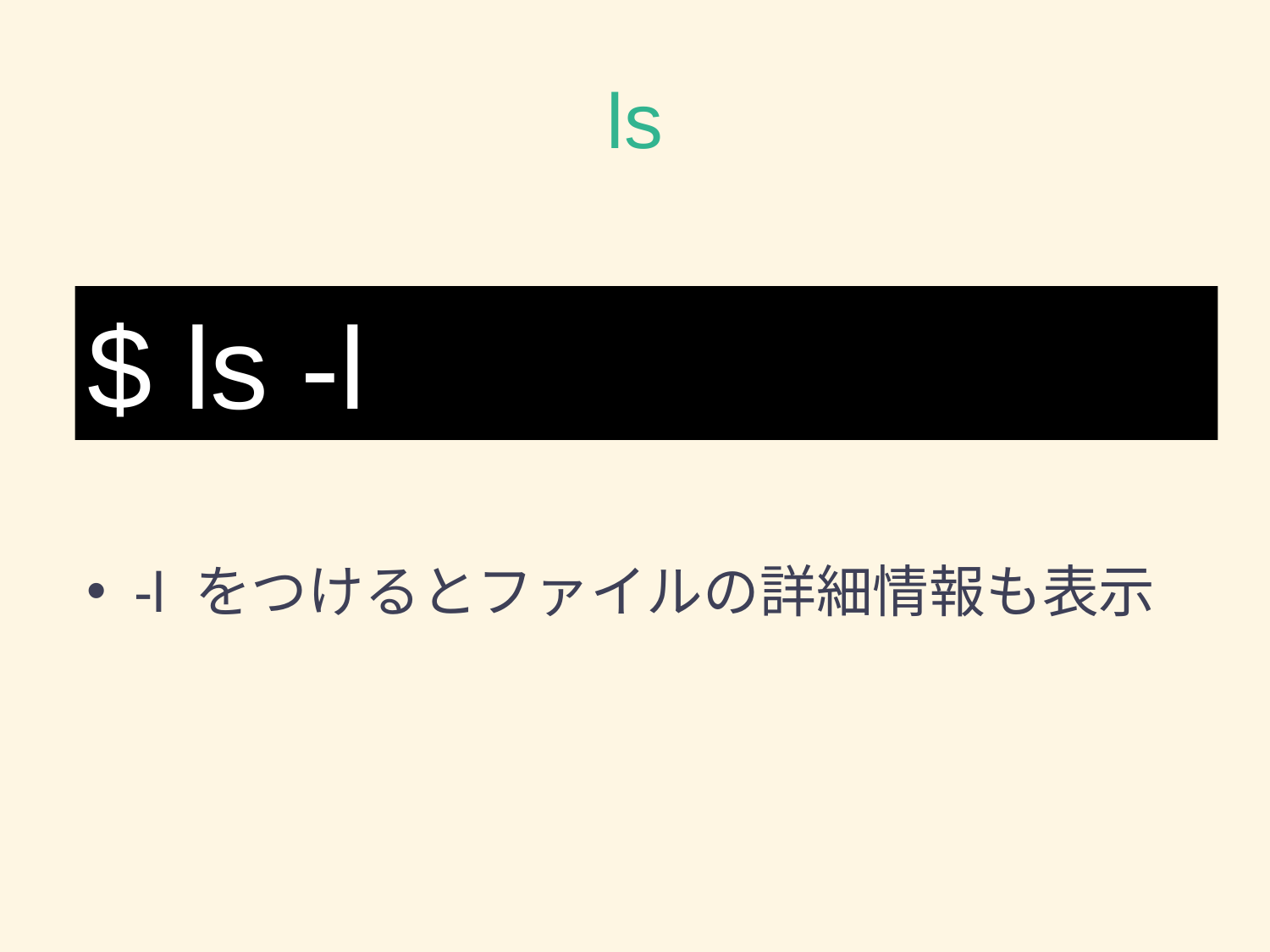

# ls
$ ls -l
-l をつけるとファイルの詳細情報も表示